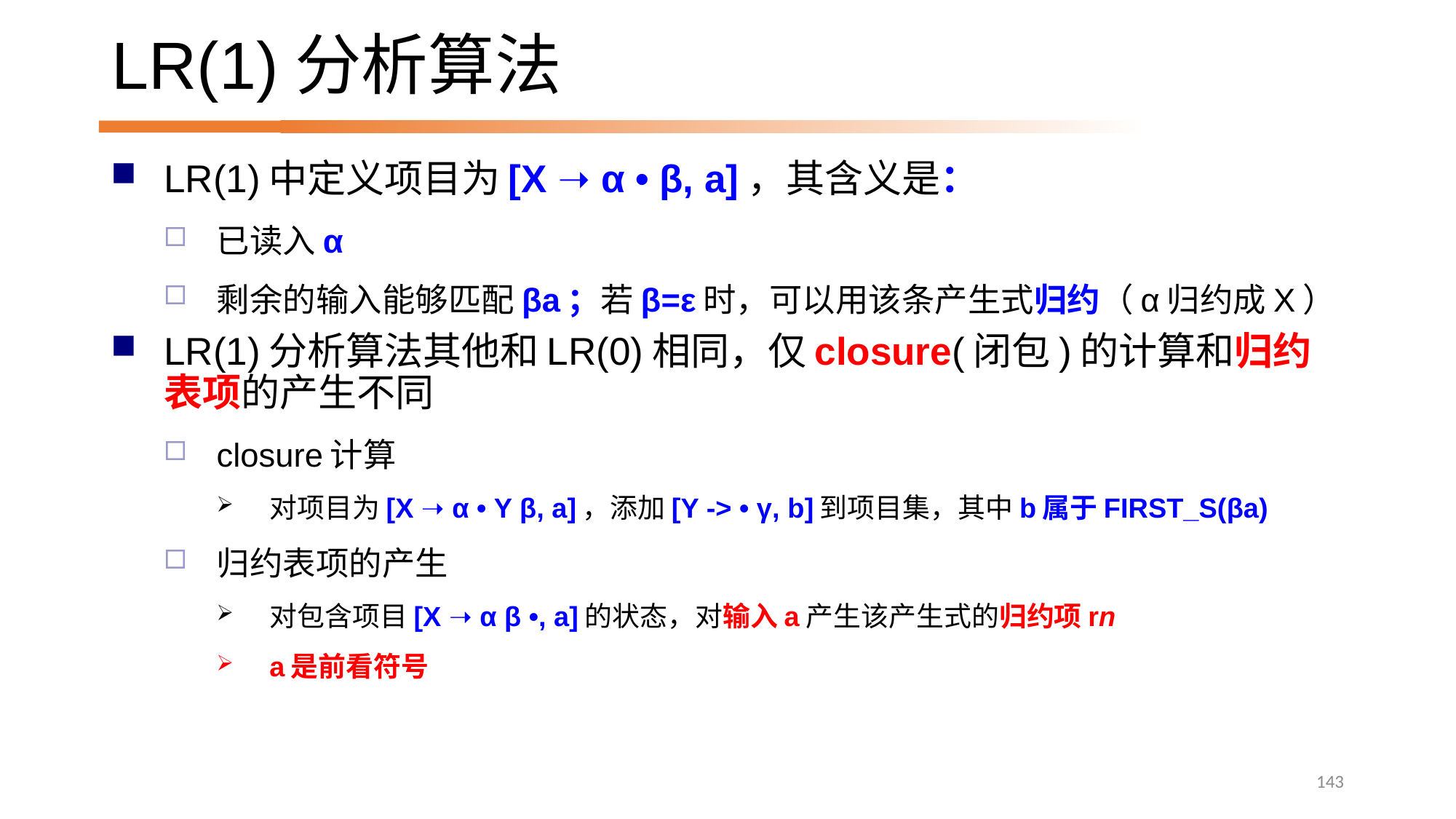

# LR(1)分析算法
LR(1)中定义项目为[X ➝ α • β, a]，其含义是：
已读入α
剩余的输入能够匹配βa；若β=ε时，可以用该条产生式归约（α归约成X）
LR(1)分析算法其他和LR(0)相同，仅closure(闭包)的计算和归约表项的产生不同
closure计算
对项目为[X ➝ α • Y β, a]，添加[Y -> • γ, b]到项目集，其中b属于FIRST_S(βa)
归约表项的产生
对包含项目[X ➝ α β •, a]的状态，对输入a产生该产生式的归约项rn
a是前看符号
143